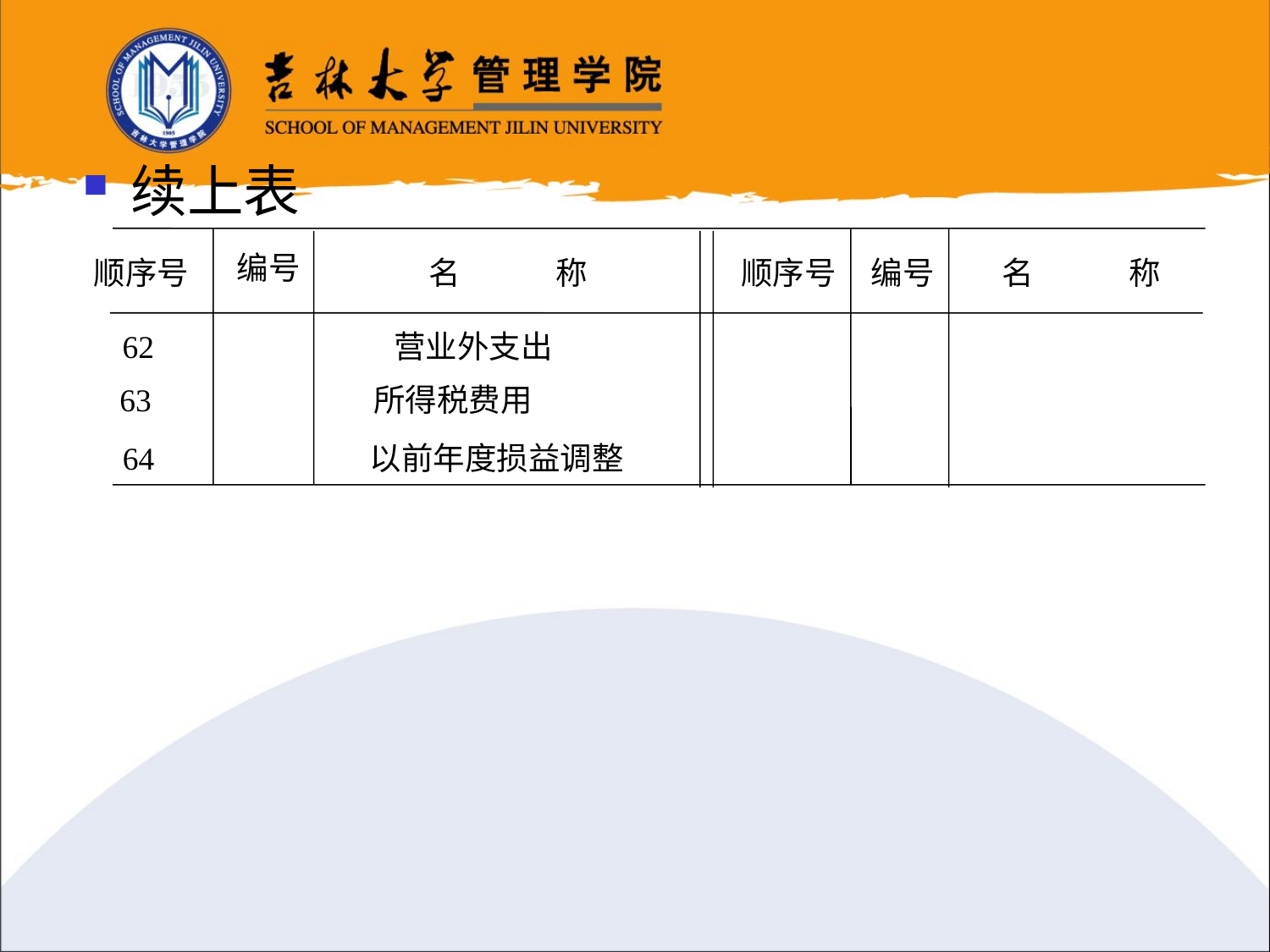

续上表

编号
 顺序号
名	称
顺序号
编号
名	称

62 	                 营业外支出

63                  	所得税费用
 64 	               以前年度损益调整

44